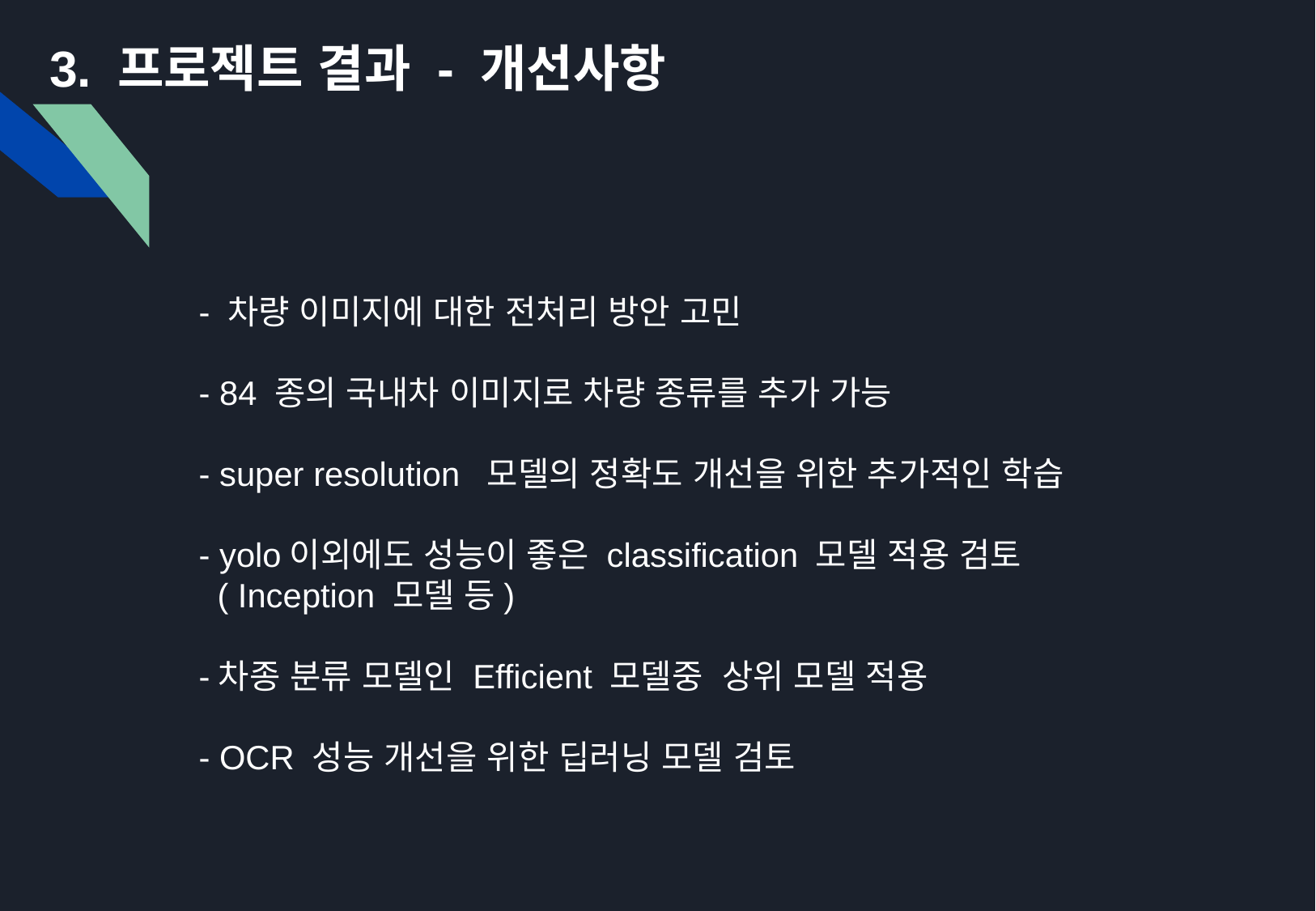

# 3. 프로젝트 결과 - 개선사항
- 차량 이미지에 대한 전처리 방안 고민

- 84 종의 국내차 이미지로 차량 종류를 추가 가능

- super resolution  모델의 정확도 개선을 위한 추가적인 학습

- yolo이외에도 성능이 좋은 classification 모델 적용 검토
  ( Inception 모델 등)

-차종 분류 모델인 Efficient 모델중  상위 모델 적용

- OCR 성능 개선을 위한 딥러닝 모델 검토